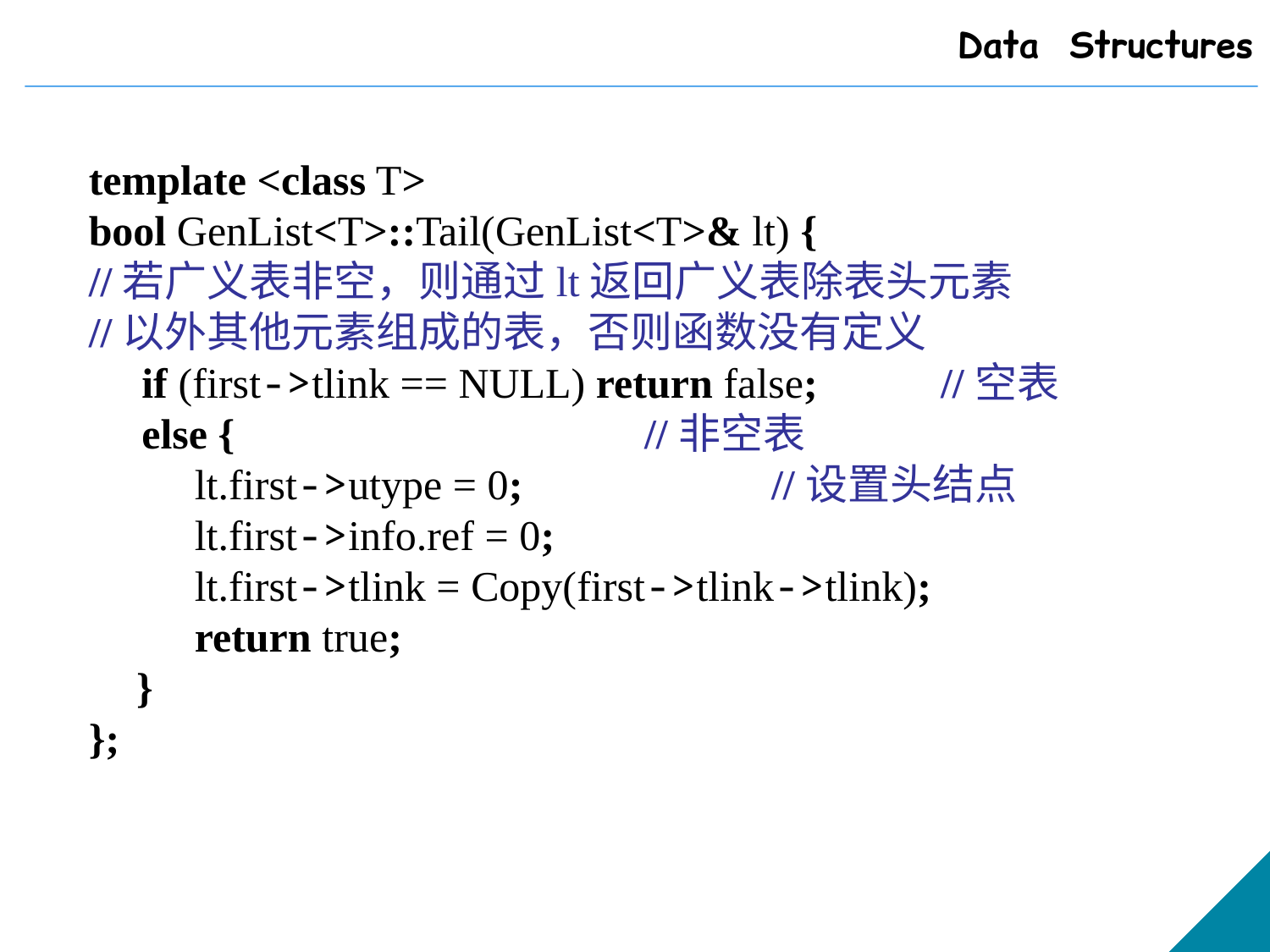

template <class T>
bool GenList<T>::Tail(GenList<T>& lt) {
//若广义表非空，则通过lt返回广义表除表头元素
//以外其他元素组成的表，否则函数没有定义
     if (first->tlink == NULL) return false;	    //空表
     else { 				//非空表
          lt.first->utype = 0;		//设置头结点
          lt.first->info.ref = 0;
          lt.first->tlink = Copy(first->tlink->tlink);
          return true;
   	}
};